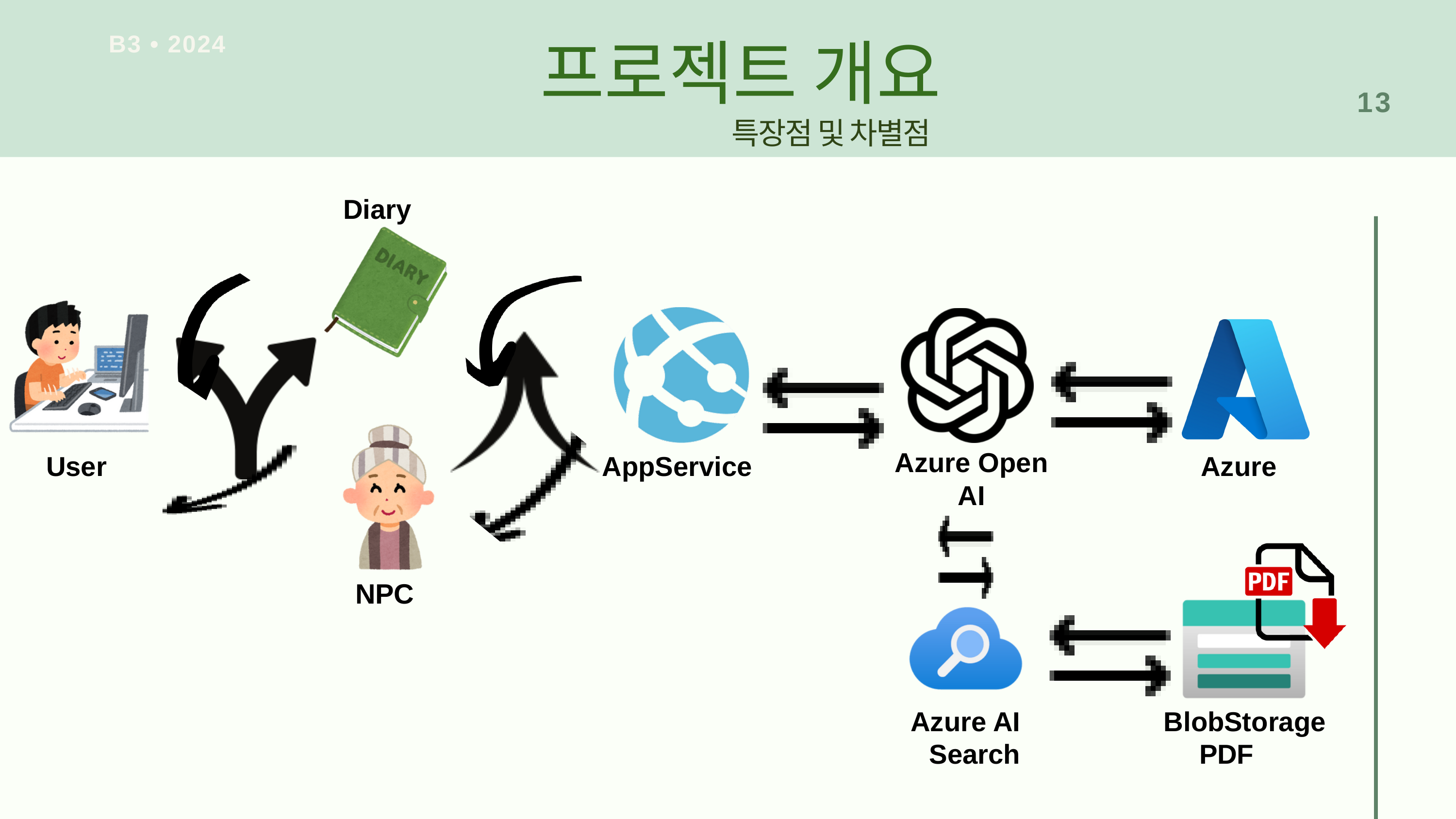

프로젝트 개요
B3 • 2024
13

특장점 및 차별점
Diary

Azure Open AI
User
AppService​
Azure

NPC

Azure AI Search
BlobStorage
PDF